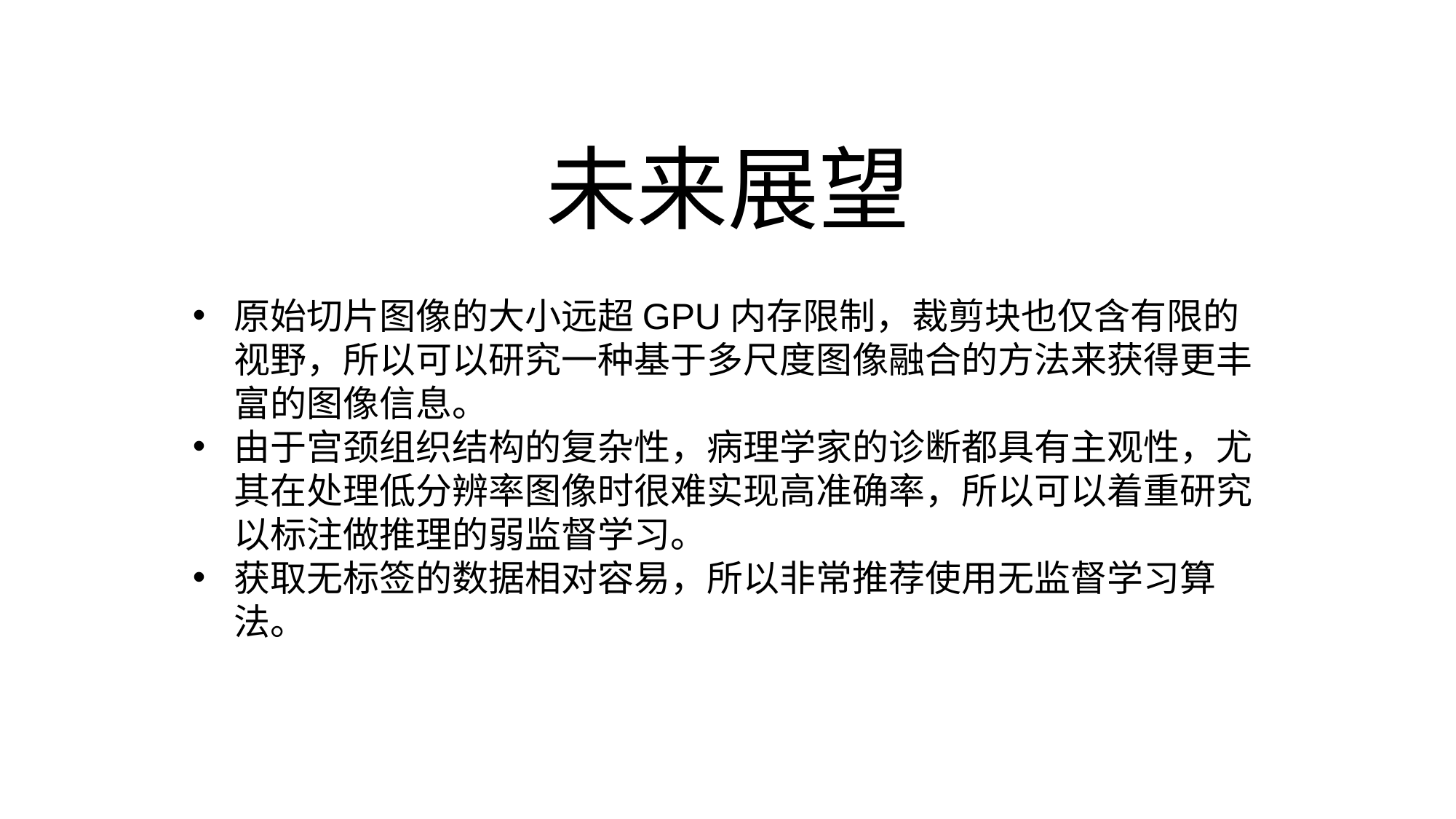

# 未来展望
原始切片图像的大小远超GPU内存限制，裁剪块也仅含有限的视野，所以可以研究一种基于多尺度图像融合的方法来获得更丰富的图像信息。
由于宫颈组织结构的复杂性，病理学家的诊断都具有主观性，尤其在处理低分辨率图像时很难实现高准确率，所以可以着重研究以标注做推理的弱监督学习。
获取无标签的数据相对容易，所以非常推荐使用无监督学习算法。